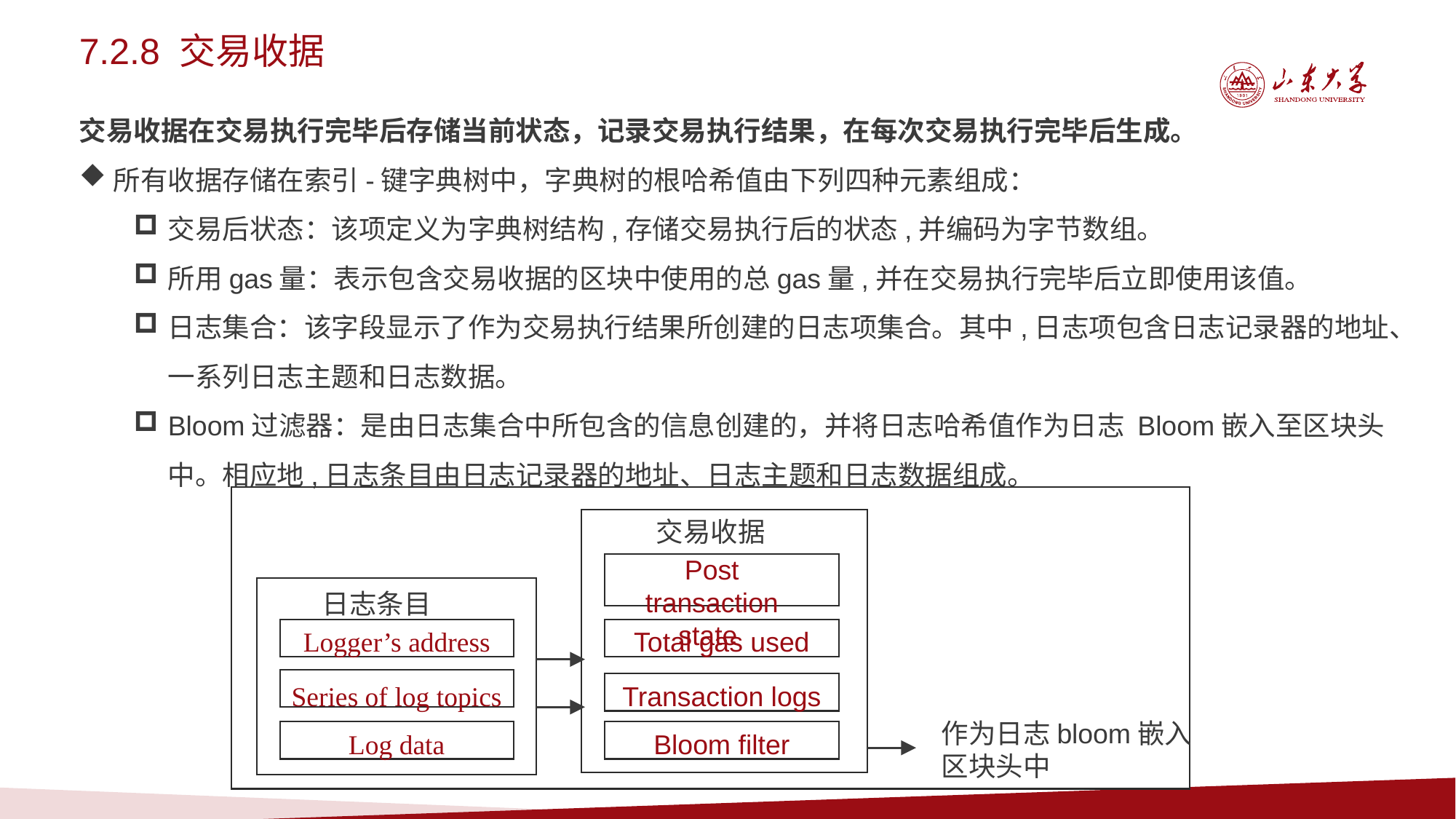

7.2.8 交易收据
交易收据在交易执行完毕后存储当前状态，记录交易执行结果，在每次交易执行完毕后生成。
所有收据存储在索引-键字典树中，字典树的根哈希值由下列四种元素组成：
交易后状态：该项定义为字典树结构,存储交易执行后的状态,并编码为字节数组。
所用gas量：表示包含交易收据的区块中使用的总gas量,并在交易执行完毕后立即使用该值。
日志集合：该字段显示了作为交易执行结果所创建的日志项集合。其中,日志项包含日志记录器的地址、一系列日志主题和日志数据。
Bloom过滤器：是由日志集合中所包含的信息创建的，并将日志哈希值作为日志 Bloom嵌入至区块头中。相应地,日志条目由日志记录器的地址、日志主题和日志数据组成。

交易收据
Post transaction state

日志条目
Total gas used

Logger’s address

Series of log topics

Transaction logs
作为日志bloom嵌入区块头中

Log data

Bloom filter